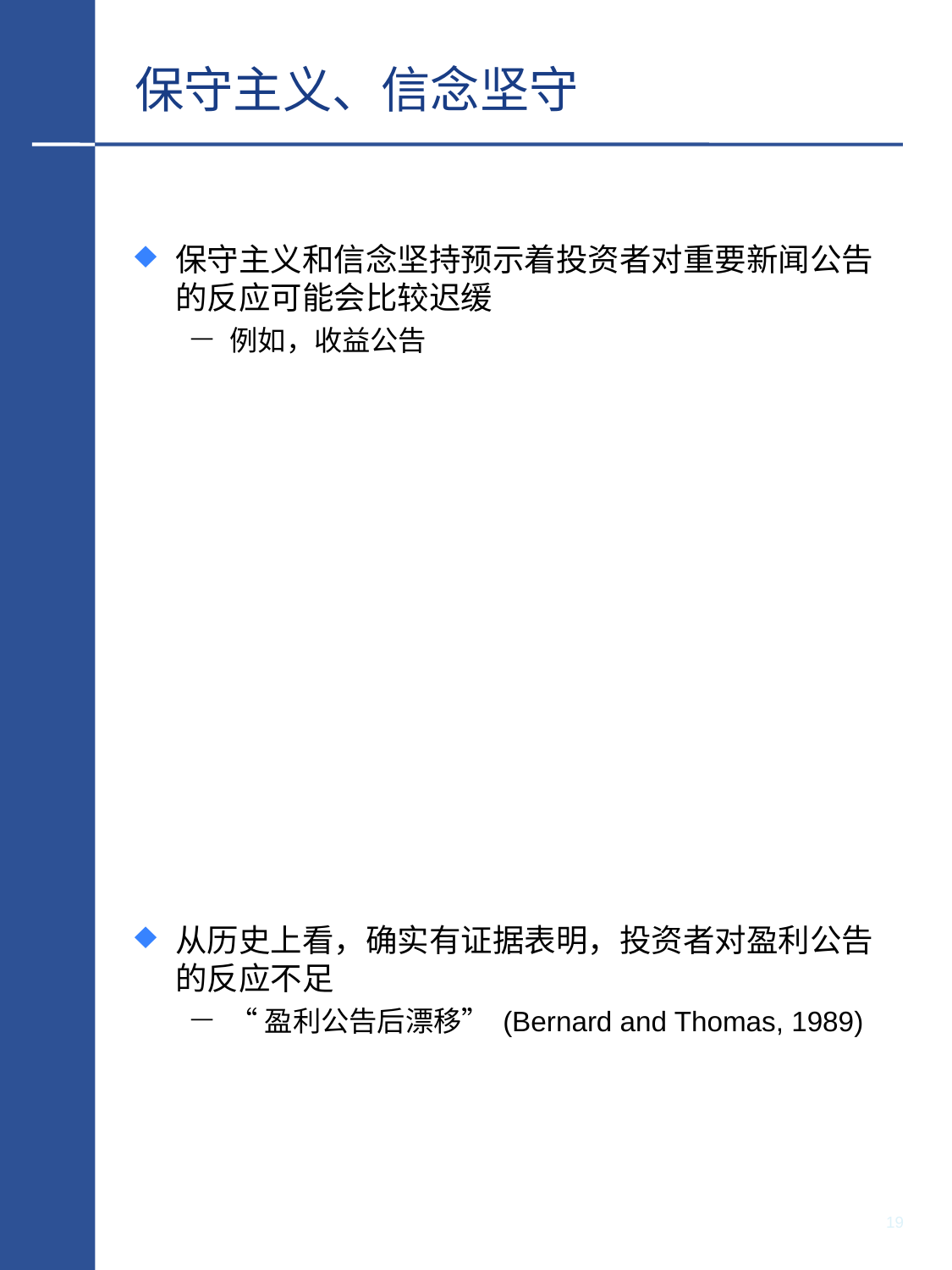

# 保守主义、信念坚守
保守主义和信念坚持预示着投资者对重要新闻公告的反应可能会比较迟缓
例如，收益公告

从历史上看，确实有证据表明，投资者对盈利公告的反应不足
“盈利公告后漂移” (Bernard and Thomas, 1989)

19